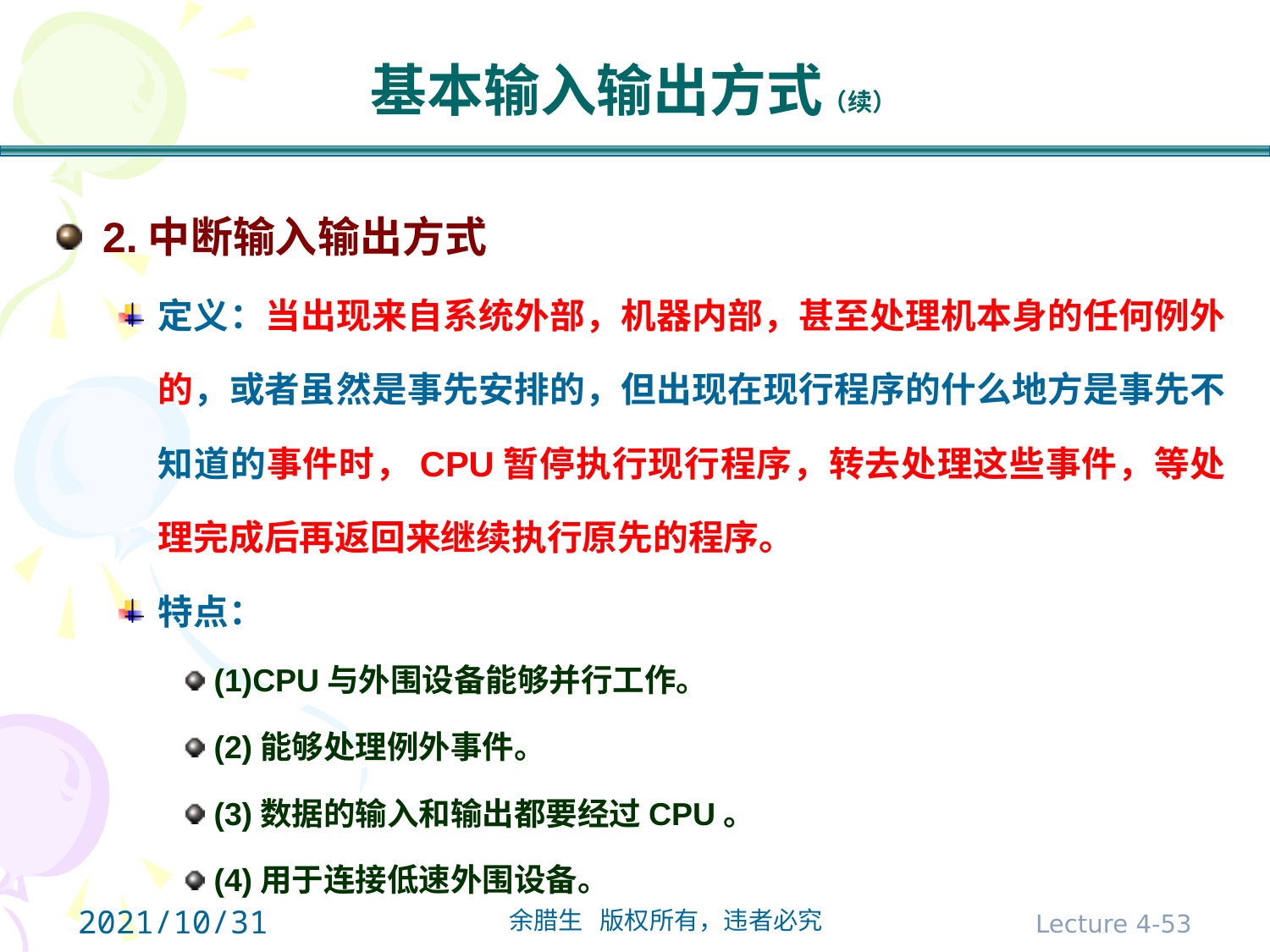

# 基本输入输出方式（续）
2.中断输入输出方式
定义：当出现来自系统外部，机器内部，甚至处理机本身的任何例外的，或者虽然是事先安排的，但出现在现行程序的什么地方是事先不知道的事件时，CPU暂停执行现行程序，转去处理这些事件，等处理完成后再返回来继续执行原先的程序。
特点：
(1)CPU与外围设备能够并行工作。
(2)能够处理例外事件。
(3)数据的输入和输出都要经过CPU。
(4)用于连接低速外围设备。
2021/10/31
Lecture 4-53